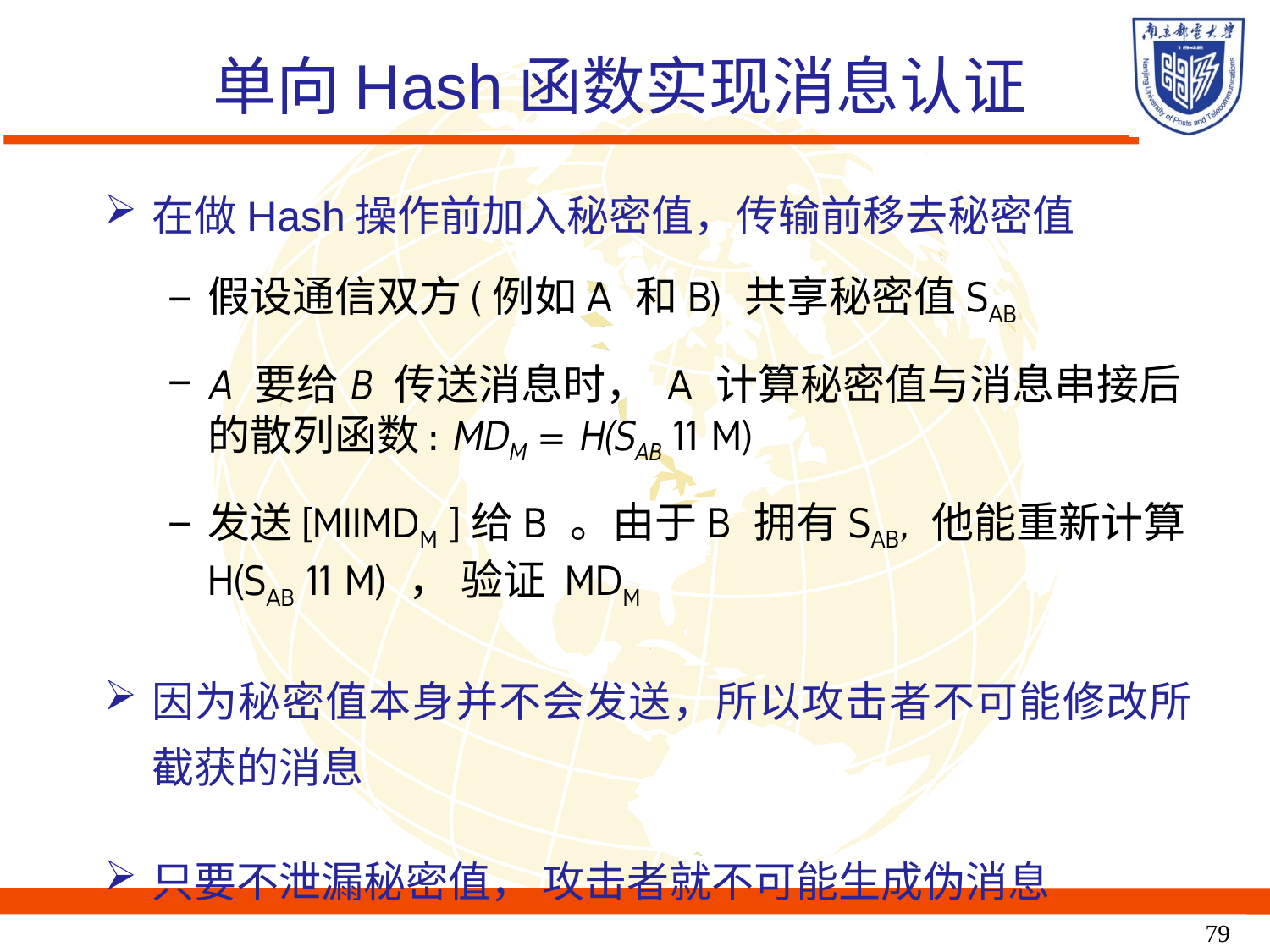

单向Hash函数实现消息认证
在做Hash操作前加入秘密值，传输前移去秘密值
假设通信双方(例如A 和B) 共享秘密值SAB
A 要给B 传送消息时， A 计算秘密值与消息串接后的散列函数: MDM = H(SAB 11 M)
发送[MIIMDM ]给B 。由于B 拥有SAB, 他能重新计算H(SAB 11 M) ， 验证 MDM
因为秘密值本身并不会发送，所以攻击者不可能修改所截获的消息
只要不泄漏秘密值， 攻击者就不可能生成伪消息
79